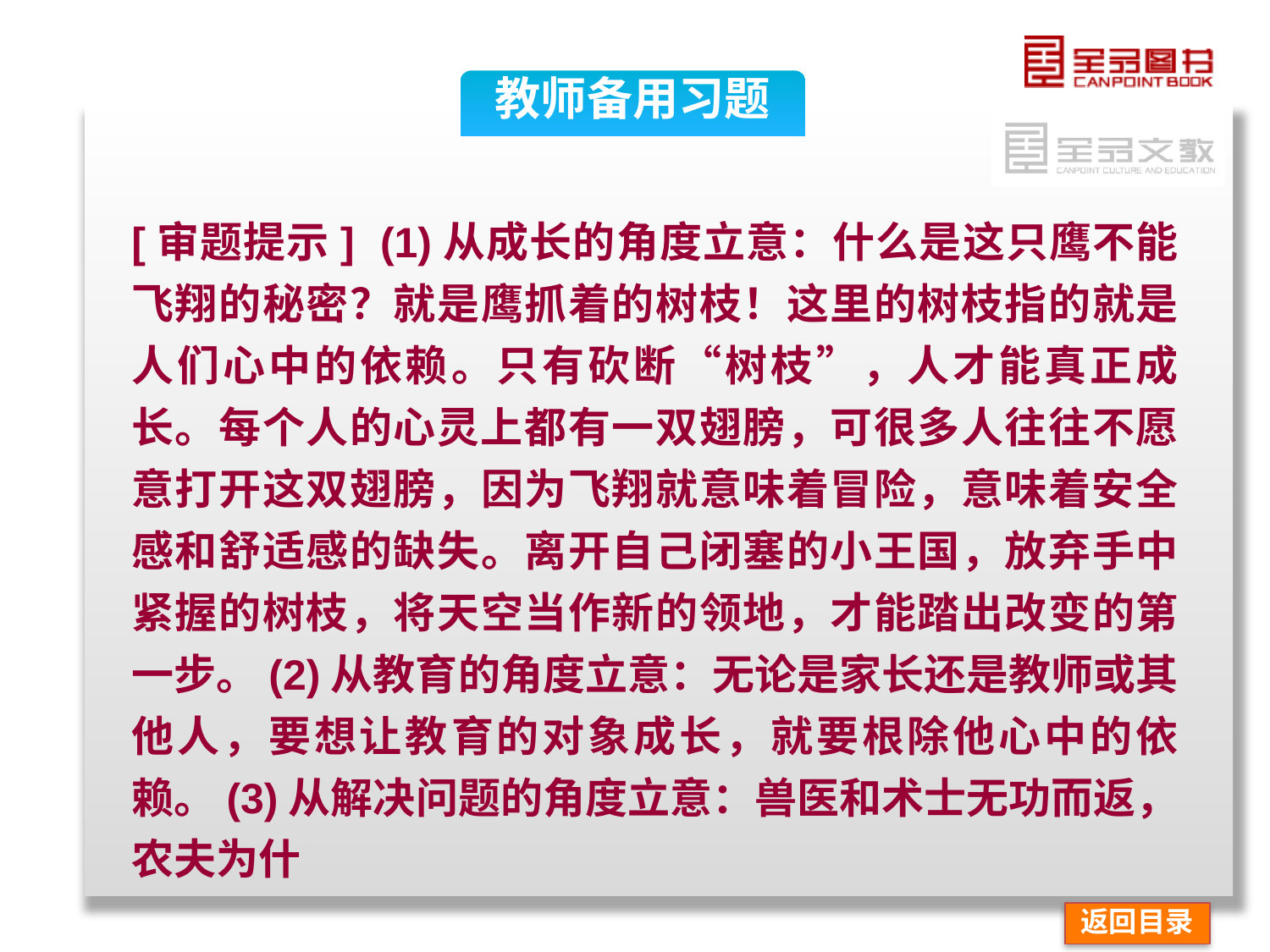

教师备用习题
[审题提示]  (1)从成长的角度立意：什么是这只鹰不能飞翔的秘密？就是鹰抓着的树枝！这里的树枝指的就是人们心中的依赖。只有砍断“树枝”，人才能真正成长。每个人的心灵上都有一双翅膀，可很多人往往不愿意打开这双翅膀，因为飞翔就意味着冒险，意味着安全感和舒适感的缺失。离开自己闭塞的小王国，放弃手中紧握的树枝，将天空当作新的领地，才能踏出改变的第一步。(2)从教育的角度立意：无论是家长还是教师或其他人，要想让教育的对象成长，就要根除他心中的依赖。(3)从解决问题的角度立意：兽医和术士无功而返，农夫为什
返回目录